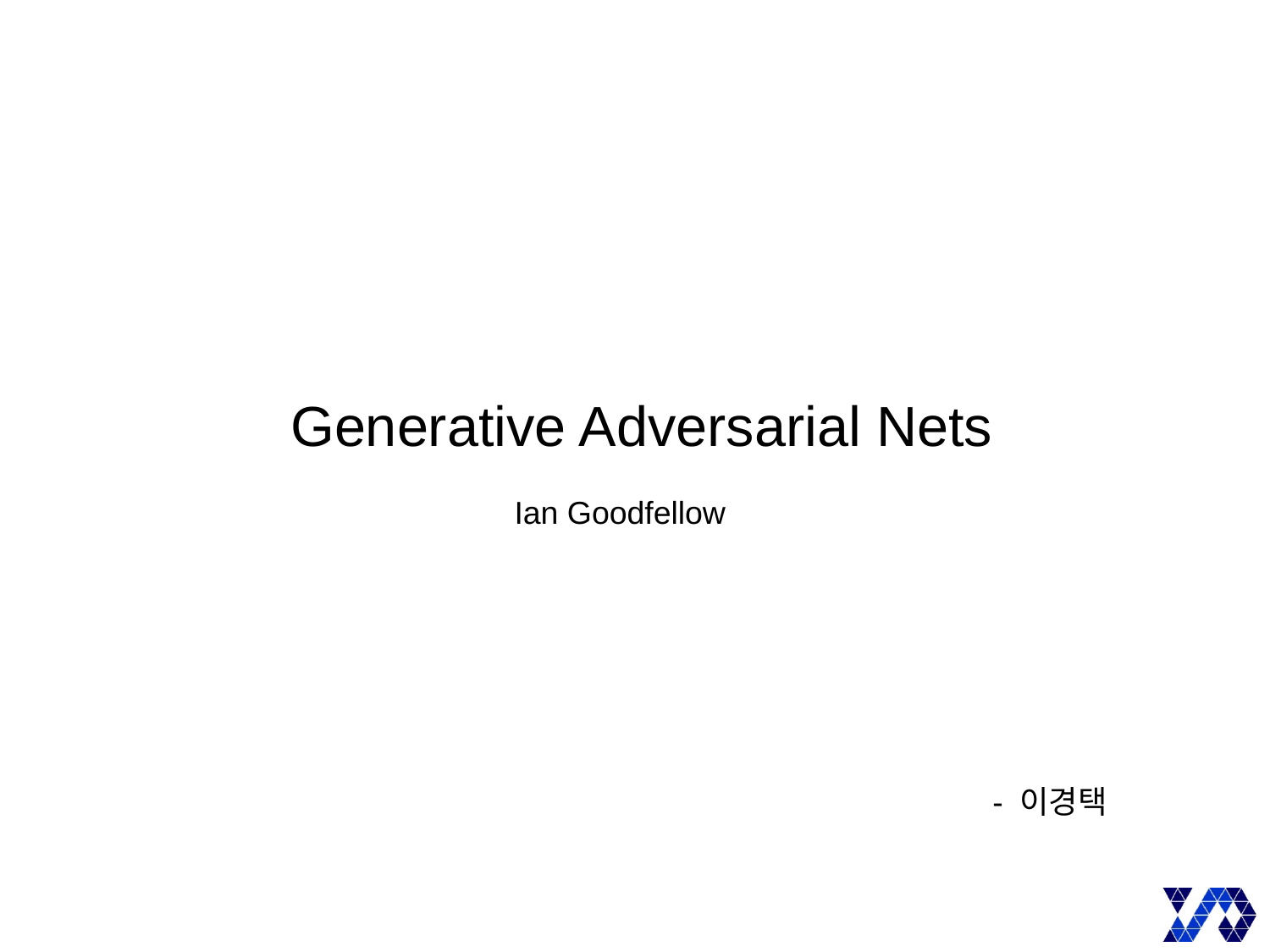

# Generative Adversarial Nets
Ian Goodfellow
- 이경택